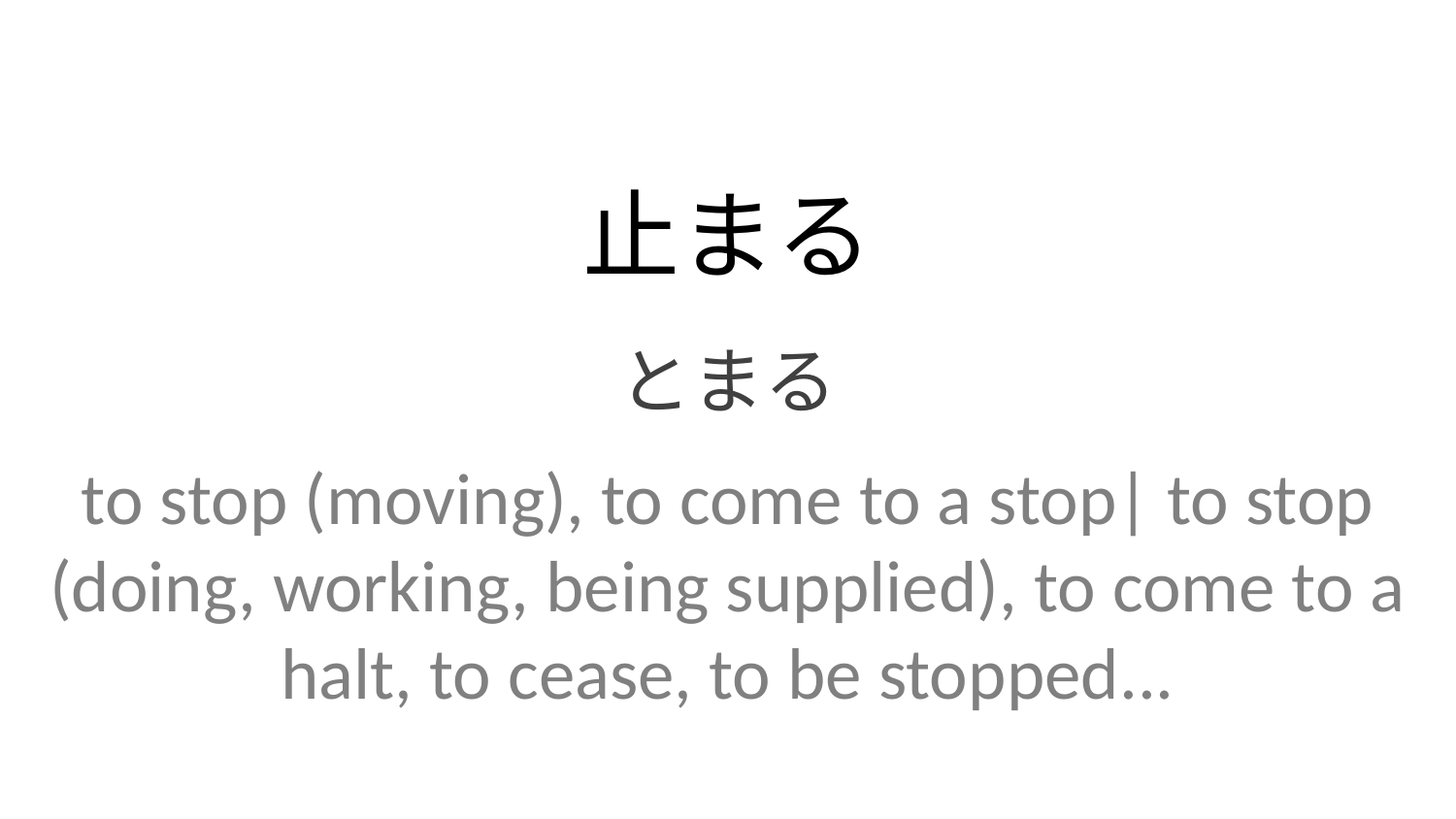

止まる

とまる
to stop (moving), to come to a stop| to stop (doing, working, being supplied), to come to a halt, to cease, to be stopped...